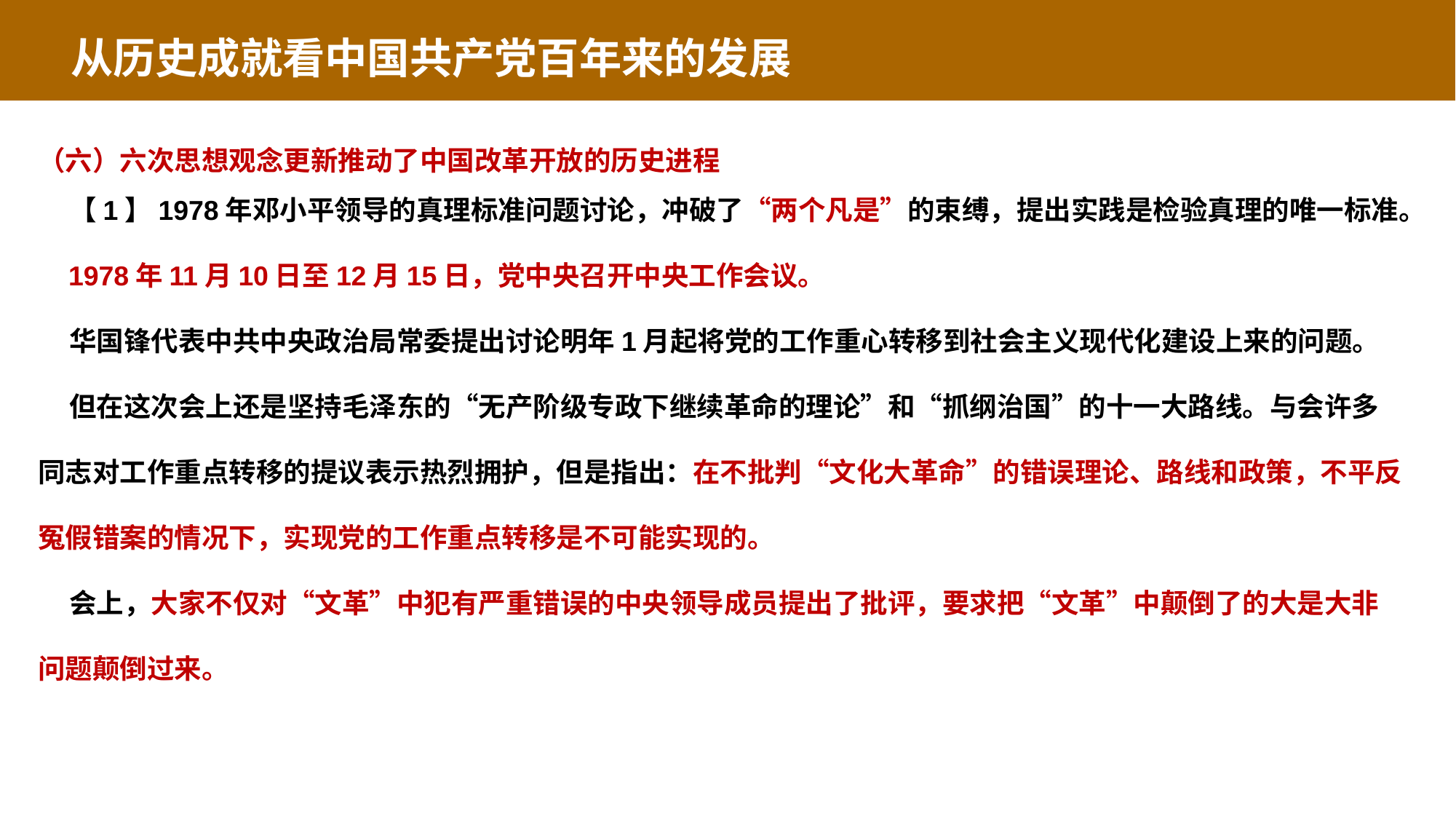

从历史成就看中国共产党百年来的发展
（六）六次思想观念更新推动了中国改革开放的历史进程
    【1】1978年邓小平领导的真理标准问题讨论，冲破了“两个凡是”的束缚，提出实践是检验真理的唯一标准。
    1978年11月10日至12月15日，党中央召开中央工作会议。
    华国锋代表中共中央政治局常委提出讨论明年1月起将党的工作重心转移到社会主义现代化建设上来的问题。
    但在这次会上还是坚持毛泽东的“无产阶级专政下继续革命的理论”和“抓纲治国”的十一大路线。与会许多同志对工作重点转移的提议表示热烈拥护，但是指出：在不批判“文化大革命”的错误理论、路线和政策，不平反冤假错案的情况下，实现党的工作重点转移是不可能实现的。
    会上，大家不仅对“文革”中犯有严重错误的中央领导成员提出了批评，要求把“文革”中颠倒了的大是大非问题颠倒过来。